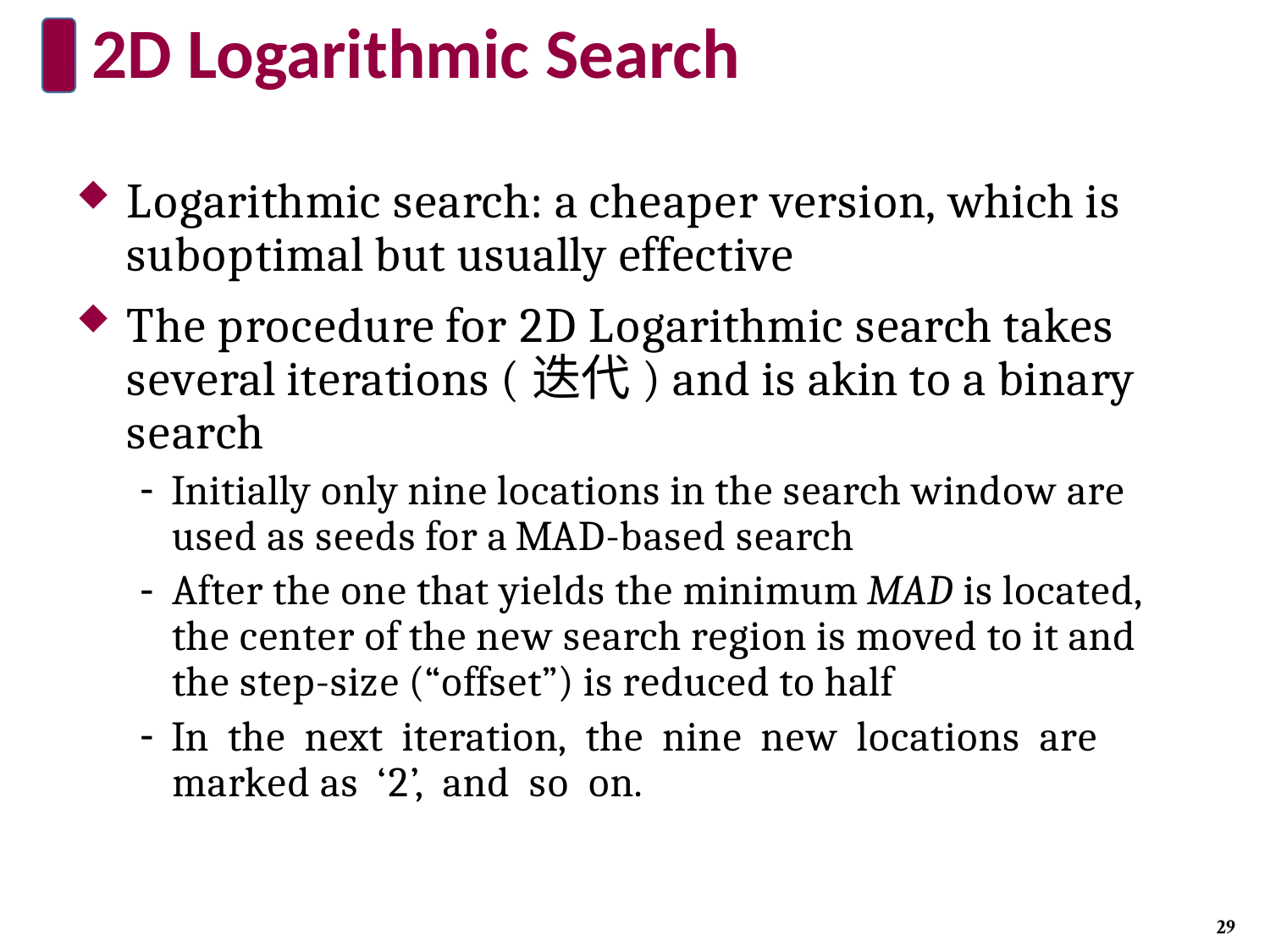

# 2D Logarithmic Search
Logarithmic search: a cheaper version, which is suboptimal but usually effective
The procedure for 2D Logarithmic search takes several iterations (迭代) and is akin to a binary search
Initially only nine locations in the search window are used as seeds for a MAD-based search
After the one that yields the minimum MAD is located, the center of the new search region is moved to it and the step-size (“offset”) is reduced to half
In  the  next  iteration,  the  nine  new  locations  are  marked as  ‘2’,  and  so  on.
29